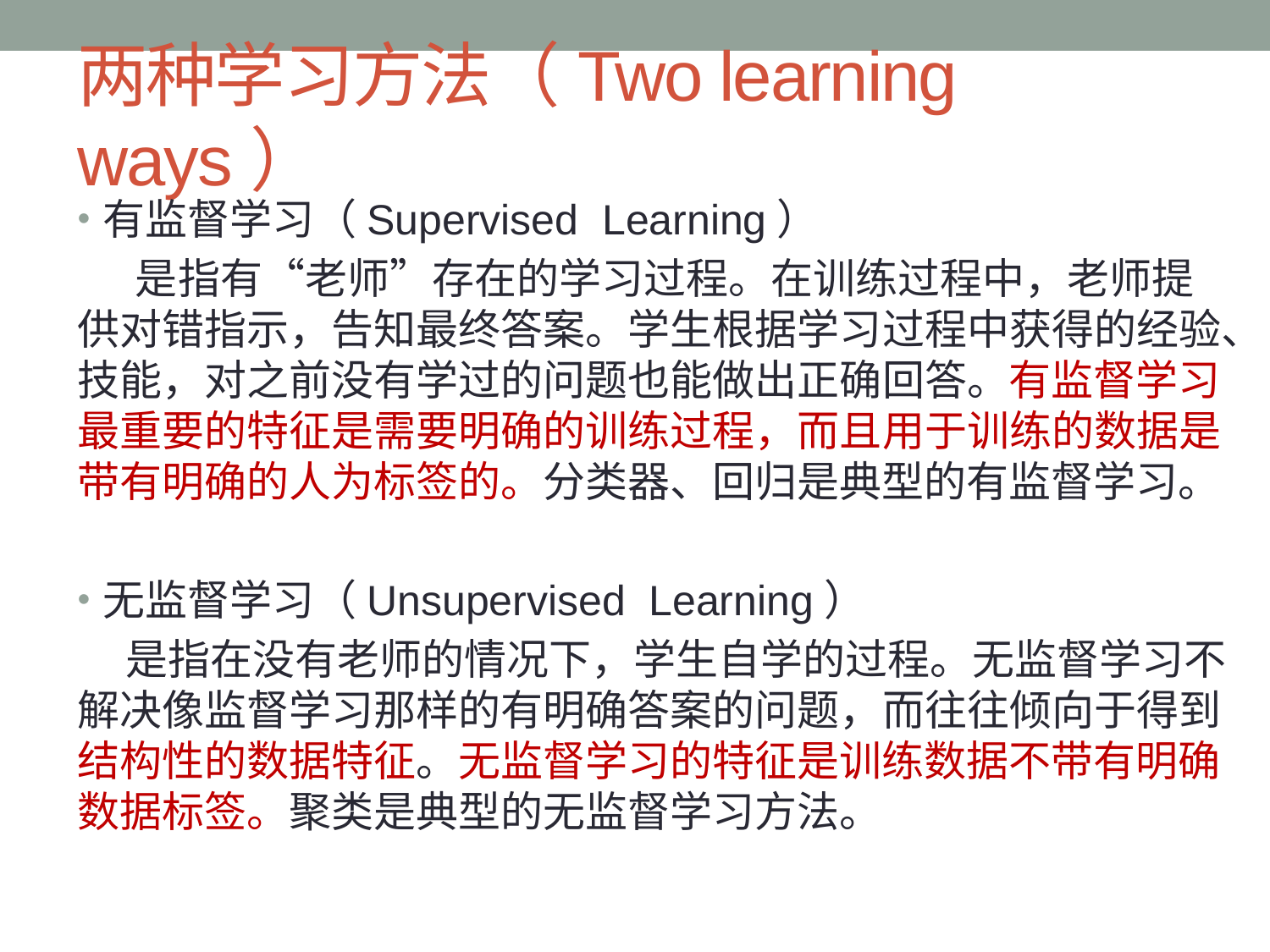

# 两种学习方法（Two learning ways）
有监督学习（Supervised  Learning）
     是指有“老师”存在的学习过程。在训练过程中，老师提供对错指示，告知最终答案。学生根据学习过程中获得的经验、技能，对之前没有学过的问题也能做出正确回答。有监督学习最重要的特征是需要明确的训练过程，而且用于训练的数据是带有明确的人为标签的。分类器、回归是典型的有监督学习。

无监督学习（Unsupervised  Learning）
    是指在没有老师的情况下，学生自学的过程。无监督学习不解决像监督学习那样的有明确答案的问题，而往往倾向于得到结构性的数据特征。无监督学习的特征是训练数据不带有明确数据标签。聚类是典型的无监督学习方法。